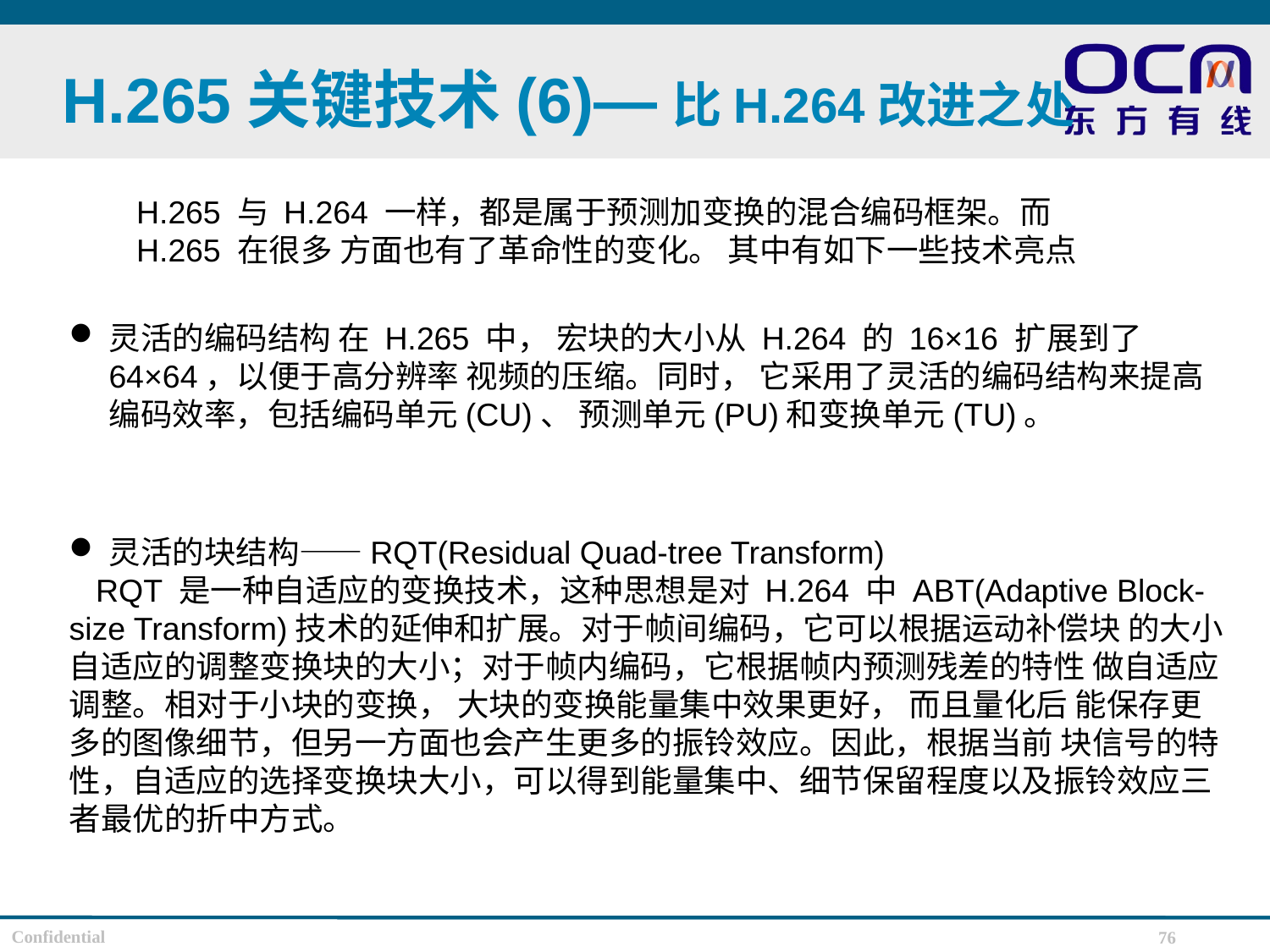

# H.265关键技术(6)—比H.264改进之处
H.265 与 H.264 一样，都是属于预测加变换的混合编码框架。而 H.265 在很多 方面也有了革命性的变化。 其中有如下一些技术亮点
灵活的编码结构 在 H.265 中， 宏块的大小从 H.264 的 16×16 扩展到了 64×64，以便于高分辨率 视频的压缩。同时， 它采用了灵活的编码结构来提高编码效率，包括编码单元(CU)、 预测单元(PU)和变换单元(TU)。
灵活的块结构——RQT(Residual Quad-tree Transform)
   RQT 是一种自适应的变换技术，这种思想是对 H.264 中 ABT(Adaptive Block-size Transform)技术的延伸和扩展。对于帧间编码，它可以根据运动补偿块 的大小自适应的调整变换块的大小；对于帧内编码，它根据帧内预测残差的特性 做自适应调整。相对于小块的变换， 大块的变换能量集中效果更好， 而且量化后 能保存更多的图像细节，但另一方面也会产生更多的振铃效应。因此，根据当前 块信号的特性，自适应的选择变换块大小，可以得到能量集中、细节保留程度以及振铃效应三者最优的折中方式。
76